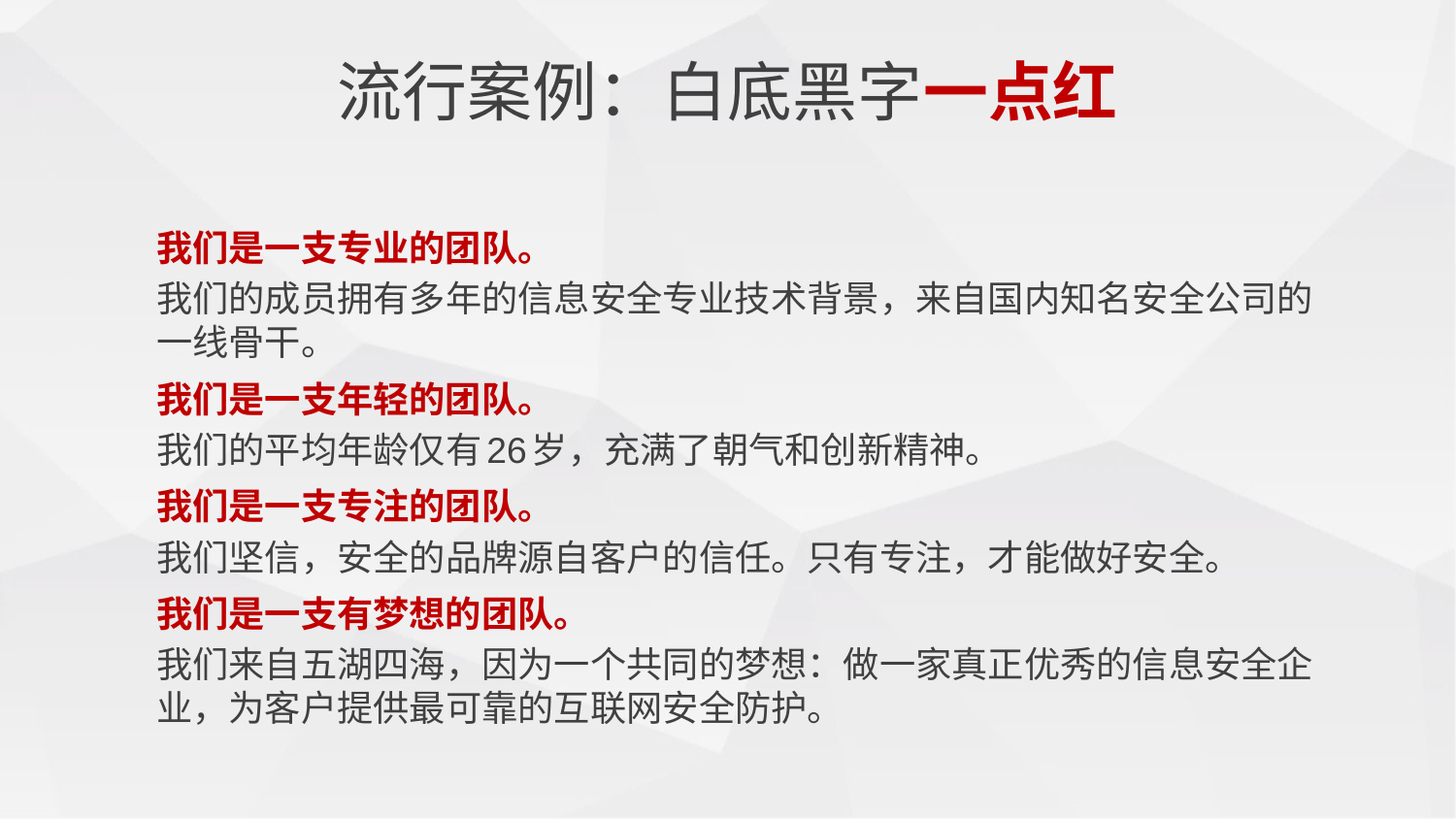

# 流行案例：白底黑字一点红
我们是一支专业的团队。
我们的成员拥有多年的信息安全专业技术背景，来自国内知名安全公司的一线骨干。
我们是一支年轻的团队。
我们的平均年龄仅有26岁，充满了朝气和创新精神。
我们是一支专注的团队。
我们坚信，安全的品牌源自客户的信任。只有专注，才能做好安全。
我们是一支有梦想的团队。
我们来自五湖四海，因为一个共同的梦想：做一家真正优秀的信息安全企业，为客户提供最可靠的互联网安全防护。